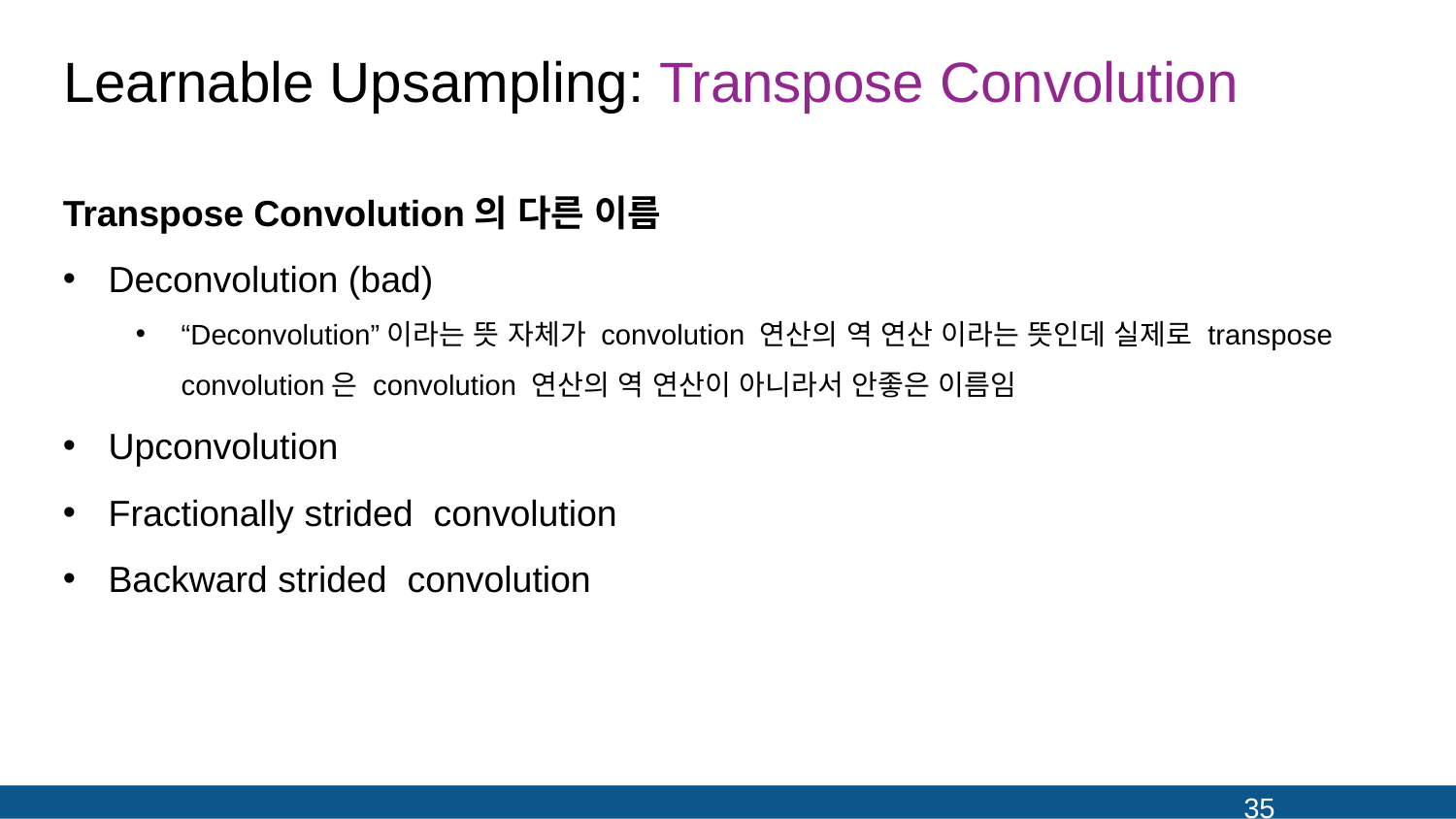

Learnable Upsampling: Transpose Convolution
#
Transpose Convolution의 다른 이름
Deconvolution (bad)
“Deconvolution”이라는 뜻 자체가 convolution 연산의 역 연산 이라는 뜻인데 실제로 transpose convolution은 convolution 연산의 역 연산이 아니라서 안좋은 이름임
Upconvolution
Fractionally strided  convolution
Backward strided  convolution
35